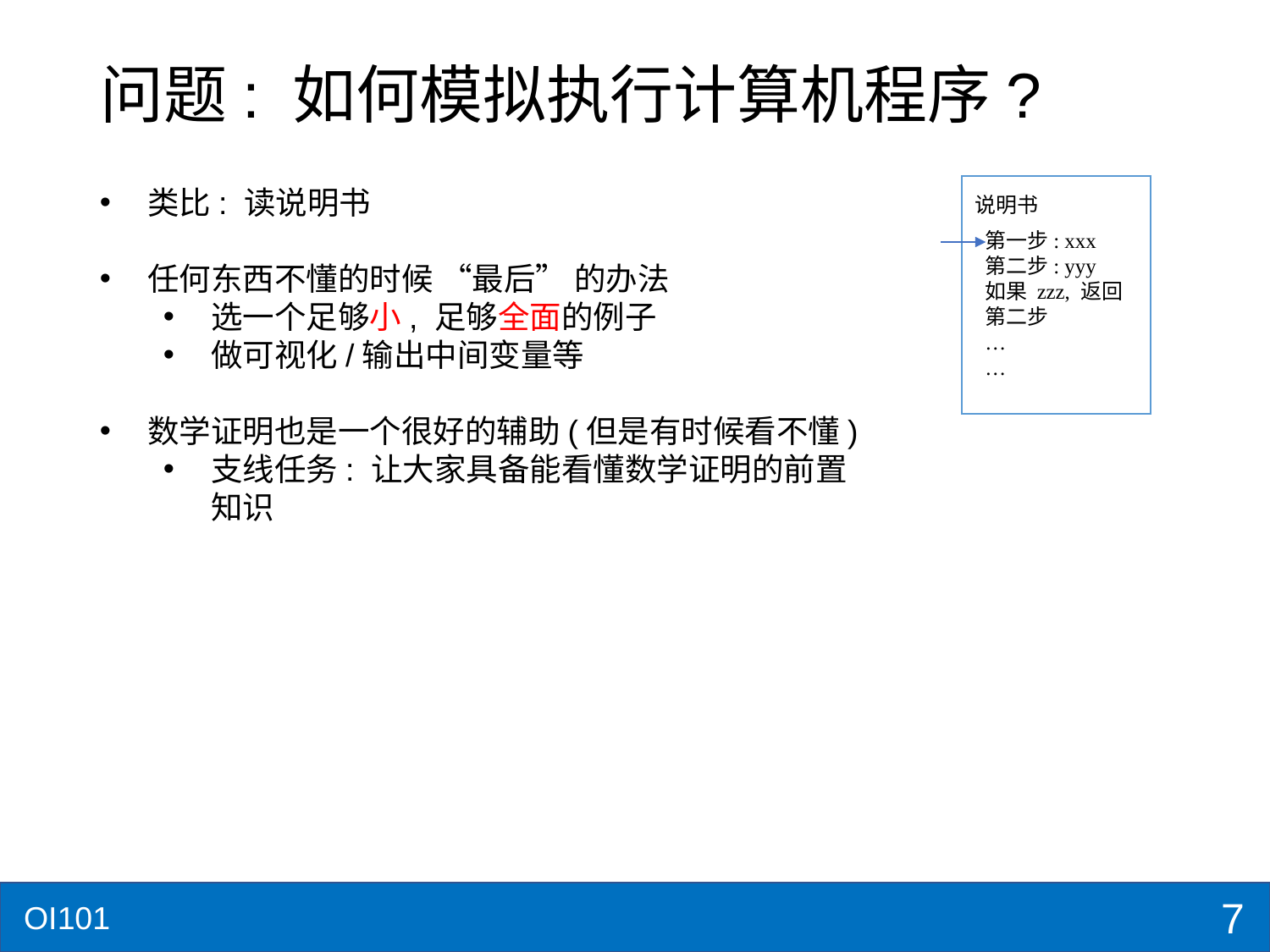

# 问题: 如何模拟执行计算机程序?
类比: 读说明书

任何东西不懂的时候 “最后” 的办法
选一个足够小, 足够全面的例子
做可视化/输出中间变量等

数学证明也是一个很好的辅助(但是有时候看不懂)
支线任务: 让大家具备能看懂数学证明的前置知识

说明书
第一步: xxx
第二步: yyy
如果 zzz, 返回第二步
…
…
7